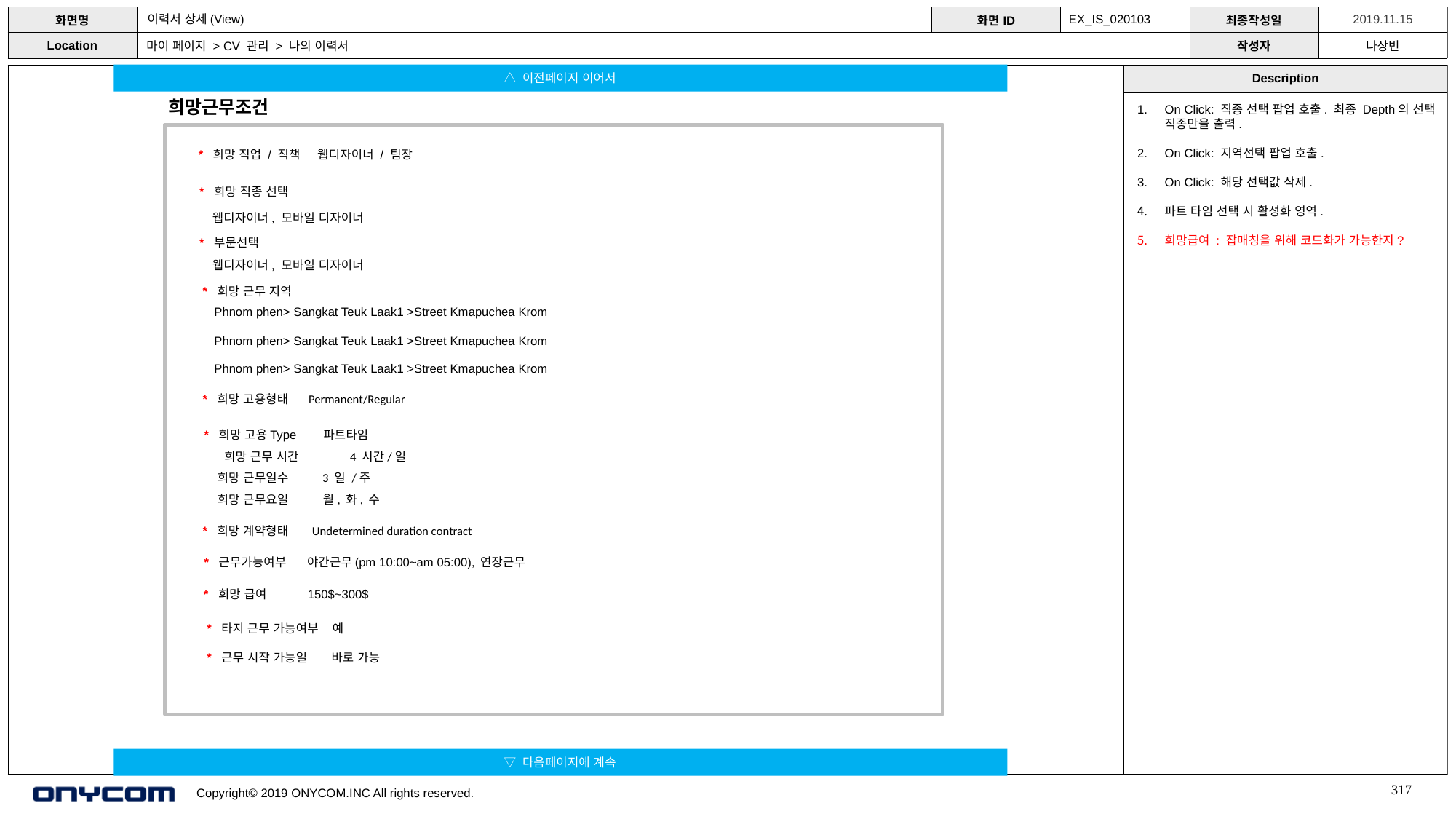

이력서 상세(View)
EX_IS_020103
마이 페이지 > CV 관리 > 나의 이력서
△ 이전페이지 이어서
희망근무조건
On Click: 직종 선택 팝업 호출. 최종 Depth의 선택 직종만을 출력.

On Click: 지역선택 팝업 호출.

On Click: 해당 선택값 삭제.

파트 타임 선택 시 활성화 영역.

희망급여 : 잡매칭을 위해 코드화가 가능한지?

*  희망 직업 / 직책     웹디자이너 / 팀장
*  희망 직종 선택
웹디자이너, 모바일 디자이너
*  부문선택
웹디자이너, 모바일 디자이너
*  희망 근무 지역
Phnom phen> Sangkat Teuk Laak1 >Street Kmapuchea Krom
Phnom phen> Sangkat Teuk Laak1 >Street Kmapuchea Krom
Phnom phen> Sangkat Teuk Laak1 >Street Kmapuchea Krom
*  희망 고용형태     Permanent/Regular
*  희망 고용Type       파트타임
     희망 근무 시간              4 시간/일
   희망 근무일수         3 일 /주
   희망 근무요일          월, 화, 수
*  희망 계약형태      Undetermined duration contract
*  근무가능여부      야간근무(pm 10:00~am 05:00), 연장근무
*  희망 급여           150$~300$
*  타지 근무 가능여부    예

*  근무 시작 가능일       바로 가능
▽ 다음페이지에 계속
317